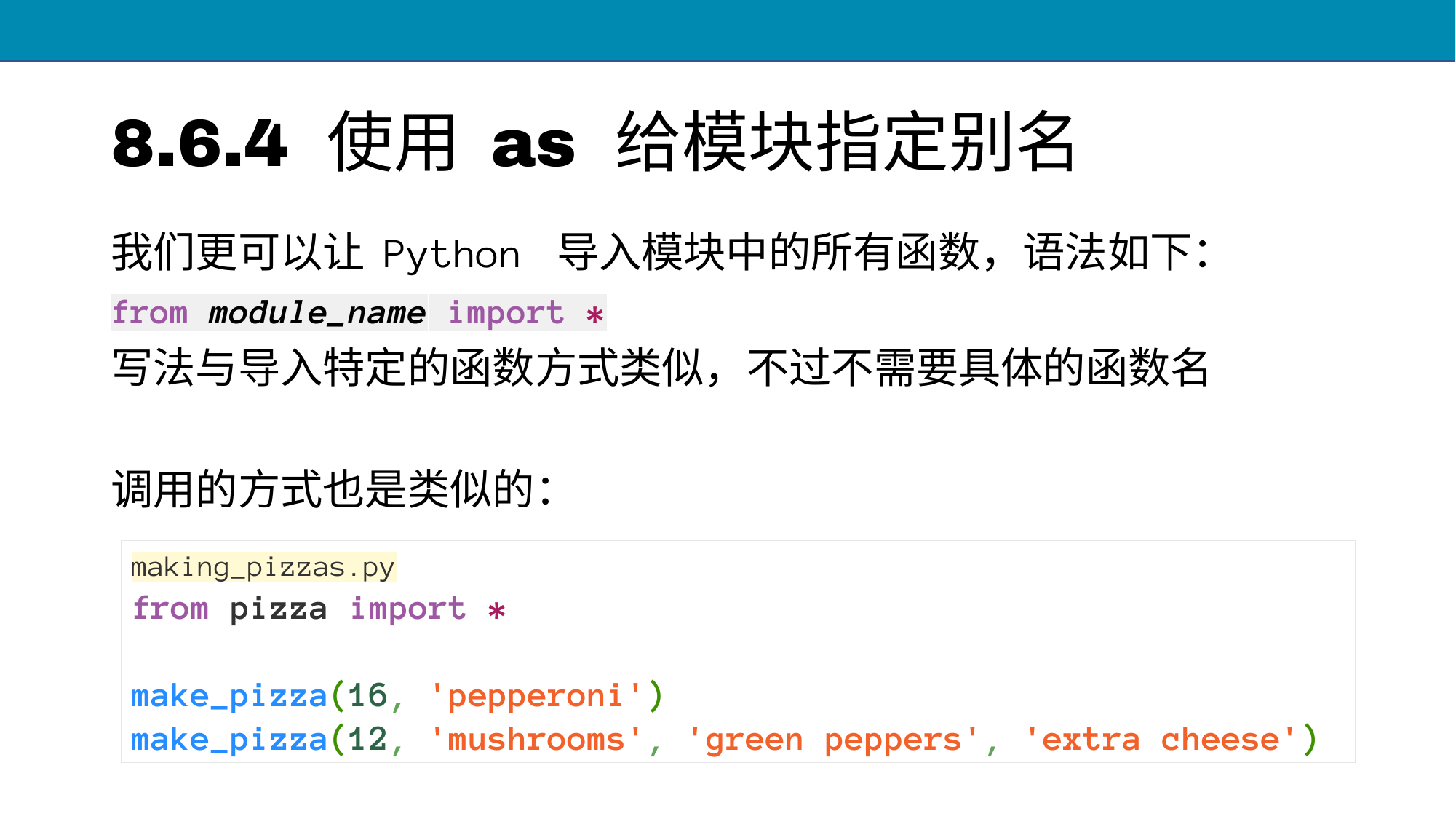

# 8.6.4 使用 as 给模块指定别名
我们更可以让 Python 导入模块中的所有函数，语法如下：
from module_name import *
写法与导入特定的函数方式类似，不过不需要具体的函数名

调用的方式也是类似的：
making_pizzas.py
from pizza import *
make_pizza(16, 'pepperoni')
make_pizza(12, 'mushrooms', 'green peppers', 'extra cheese')